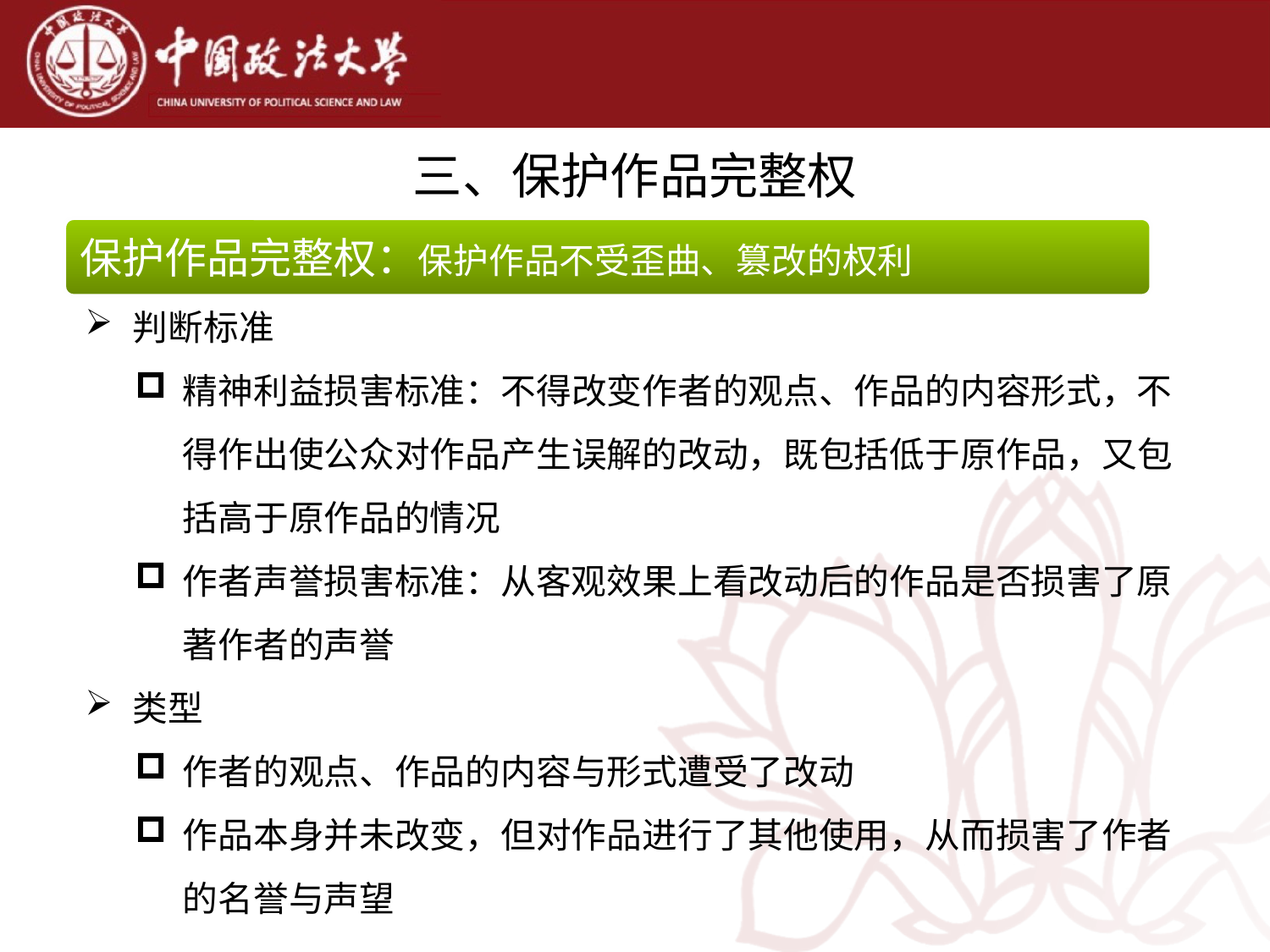

# 三、保护作品完整权
保护作品完整权：保护作品不受歪曲、篡改的权利
判断标准
精神利益损害标准：不得改变作者的观点、作品的内容形式，不得作出使公众对作品产生误解的改动，既包括低于原作品，又包括高于原作品的情况
作者声誉损害标准：从客观效果上看改动后的作品是否损害了原著作者的声誉
类型
作者的观点、作品的内容与形式遭受了改动
作品本身并未改变，但对作品进行了其他使用，从而损害了作者的名誉与声望